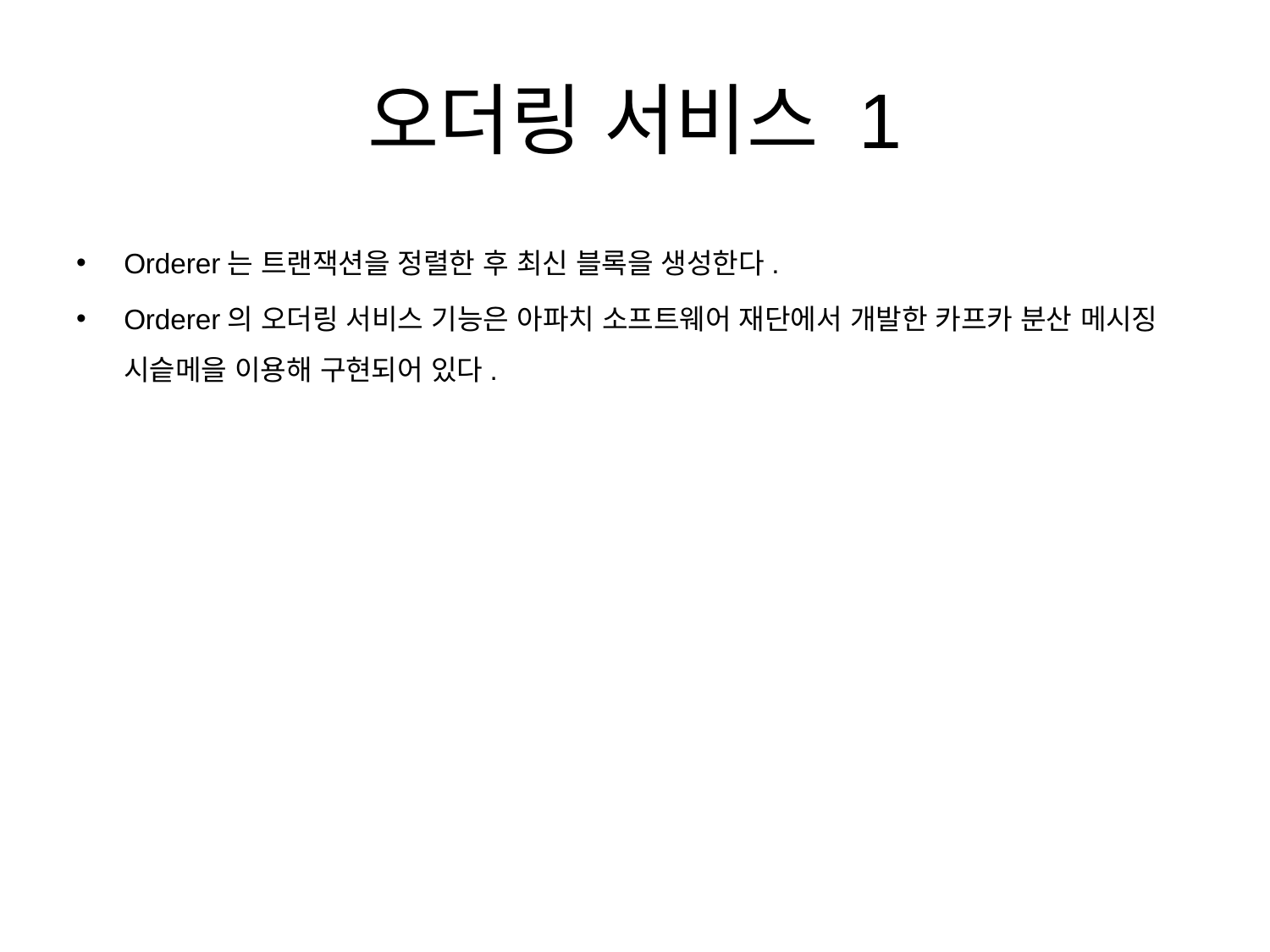

# 오더링 서비스 1
Orderer는 트랜잭션을 정렬한 후 최신 블록을 생성한다.
Orderer의 오더링 서비스 기능은 아파치 소프트웨어 재단에서 개발한 카프카 분산 메시징 시슽메을 이용해 구현되어 있다.